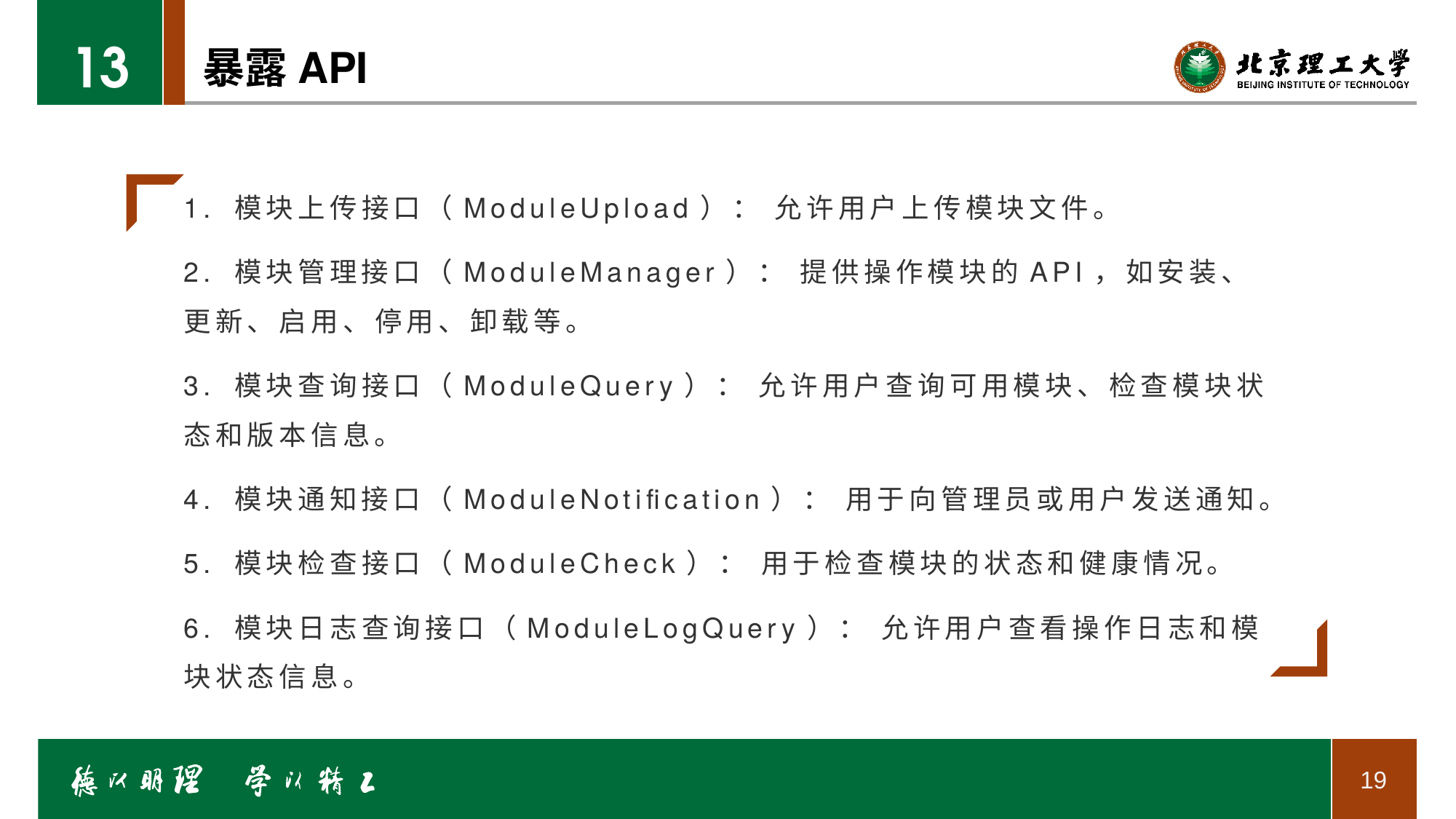

13
# 暴露API

1. 模块上传接口（ModuleUpload）： 允许用户上传模块文件。
2. 模块管理接口（ModuleManager）： 提供操作模块的API，如安装、更新、启用、停用、卸载等。
3. 模块查询接口（ModuleQuery）： 允许用户查询可用模块、检查模块状态和版本信息。
4. 模块通知接口（ModuleNotification）： 用于向管理员或用户发送通知。
5. 模块检查接口（ModuleCheck）： 用于检查模块的状态和健康情况。
6. 模块日志查询接口（ModuleLogQuery）： 允许用户查看操作日志和模块状态信息。